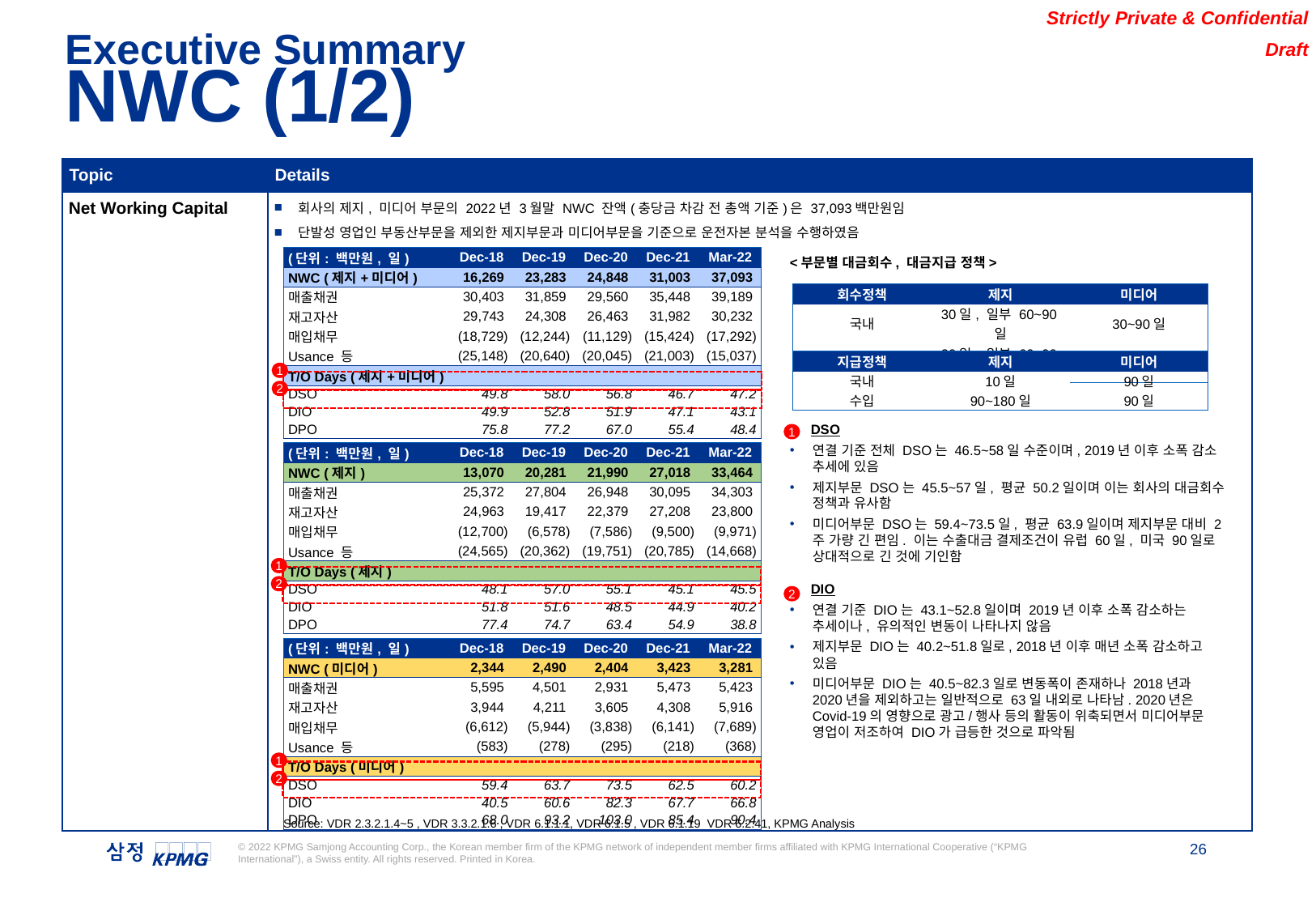

Executive Summary
NWC (1/2)
| Topic | Details |
| --- | --- |
| Net Working Capital | 회사의 제지, 미디어 부문의 2022년 3월말 NWC 잔액(충당금 차감 전 총액 기준)은 37,093백만원임 단발성 영업인 부동산부문을 제외한 제지부문과 미디어부문을 기준으로 운전자본 분석을 수행하였음 |
| (단위: 백만원, 일) | Dec-18 | Dec-19 | Dec-20 | Dec-21 | Mar-22 |
| --- | --- | --- | --- | --- | --- |
| NWC (제지+미디어) | 16,269 | 23,283 | 24,848 | 31,003 | 37,093 |
| 매출채권 | 30,403 | 31,859 | 29,560 | 35,448 | 39,189 |
| 재고자산 | 29,743 | 24,308 | 26,463 | 31,982 | 30,232 |
| 매입채무 | (18,729) | (12,244) | (11,129) | (15,424) | (17,292) |
| Usance 등 | (25,148) | (20,640) | (20,045) | (21,003) | (15,037) |
| T/O Days (제지+미디어) |  |  |  |  |  |
| DSO | 49.8 | 58.0 | 56.8 | 46.7 | 47.2 |
| DIO | 49.9 | 52.8 | 51.9 | 47.1 | 43.1 |
| DPO | 75.8 | 77.2 | 67.0 | 55.4 | 48.4 |
<부문별 대금회수, 대금지급 정책>

DSO
연결 기준 전체 DSO는 46.5~58일 수준이며, 2019년 이후 소폭 감소 추세에 있음
제지부문 DSO는 45.5~57일, 평균 50.2일이며 이는 회사의 대금회수 정책과 유사함
미디어부문 DSO는 59.4~73.5일, 평균 63.9일이며 제지부문 대비 2주 가량 긴 편임. 이는 수출대금 결제조건이 유럽 60일, 미국 90일로 상대적으로 긴 것에 기인함

DIO
연결 기준 DIO는 43.1~52.8일이며 2019년 이후 소폭 감소하는 추세이나, 유의적인 변동이 나타나지 않음
제지부문 DIO는 40.2~51.8일로, 2018년 이후 매년 소폭 감소하고 있음
미디어부문 DIO는 40.5~82.3일로 변동폭이 존재하나 2018년과 2020년을 제외하고는 일반적으로 63일 내외로 나타남. 2020년은 Covid-19의 영향으로 광고/행사 등의 활동이 위축되면서 미디어부문 영업이 저조하여 DIO가 급등한 것으로 파악됨

| 회수정책 | 제지 | 미디어 |
| --- | --- | --- |
| 국내 | 30일, 일부 60~90일 | 30~90일 |
| 수출 | 30일, 일부 60~90일 | 30~60일 |
| 지급정책 | 제지 | 미디어 |
| --- | --- | --- |
| 국내 | 10일 | 90일 |
| 수입 | 90~180일 | 90일 |
1

2

1
| (단위: 백만원, 일) | Dec-18 | Dec-19 | Dec-20 | Dec-21 | Mar-22 |
| --- | --- | --- | --- | --- | --- |
| NWC (제지) | 13,070 | 20,281 | 21,990 | 27,018 | 33,464 |
| 매출채권 | 25,372 | 27,804 | 26,948 | 30,095 | 34,303 |
| 재고자산 | 24,963 | 19,417 | 22,379 | 27,208 | 23,800 |
| 매입채무 | (12,700) | (6,578) | (7,586) | (9,500) | (9,971) |
| Usance 등 | (24,565) | (20,362) | (19,751) | (20,785) | (14,668) |
| T/O Days (제지) |  |  |  |  |  |
| DSO | 48.1 | 57.0 | 55.1 | 45.1 | 45.5 |
| DIO | 51.8 | 51.6 | 48.5 | 44.9 | 40.2 |
| DPO | 77.4 | 74.7 | 63.4 | 54.9 | 38.8 |
1

2

2
| (단위: 백만원, 일) | Dec-18 | Dec-19 | Dec-20 | Dec-21 | Mar-22 |
| --- | --- | --- | --- | --- | --- |
| NWC (미디어) | 2,344 | 2,490 | 2,404 | 3,423 | 3,281 |
| 매출채권 | 5,595 | 4,501 | 2,931 | 5,473 | 5,423 |
| 재고자산 | 3,944 | 4,211 | 3,605 | 4,308 | 5,916 |
| 매입채무 | (6,612) | (5,944) | (3,838) | (6,141) | (7,689) |
| Usance 등 | (583) | (278) | (295) | (218) | (368) |
| T/O Days (미디어) |  |  |  |  |  |
| DSO | 59.4 | 63.7 | 73.5 | 62.5 | 60.2 |
| DIO | 40.5 | 60.6 | 82.3 | 67.7 | 66.8 |
| DPO | 68.0 | 93.2 | 103.0 | 85.4 | 90.4 |
1

2

Source: VDR 2.3.2.1.4~5 , VDR 3.3.2.1.6 , VDR 6.1.1.1, VDR 6.1.5 , VDR 6.1.19  VDR 6.2.41, KPMG Analysis